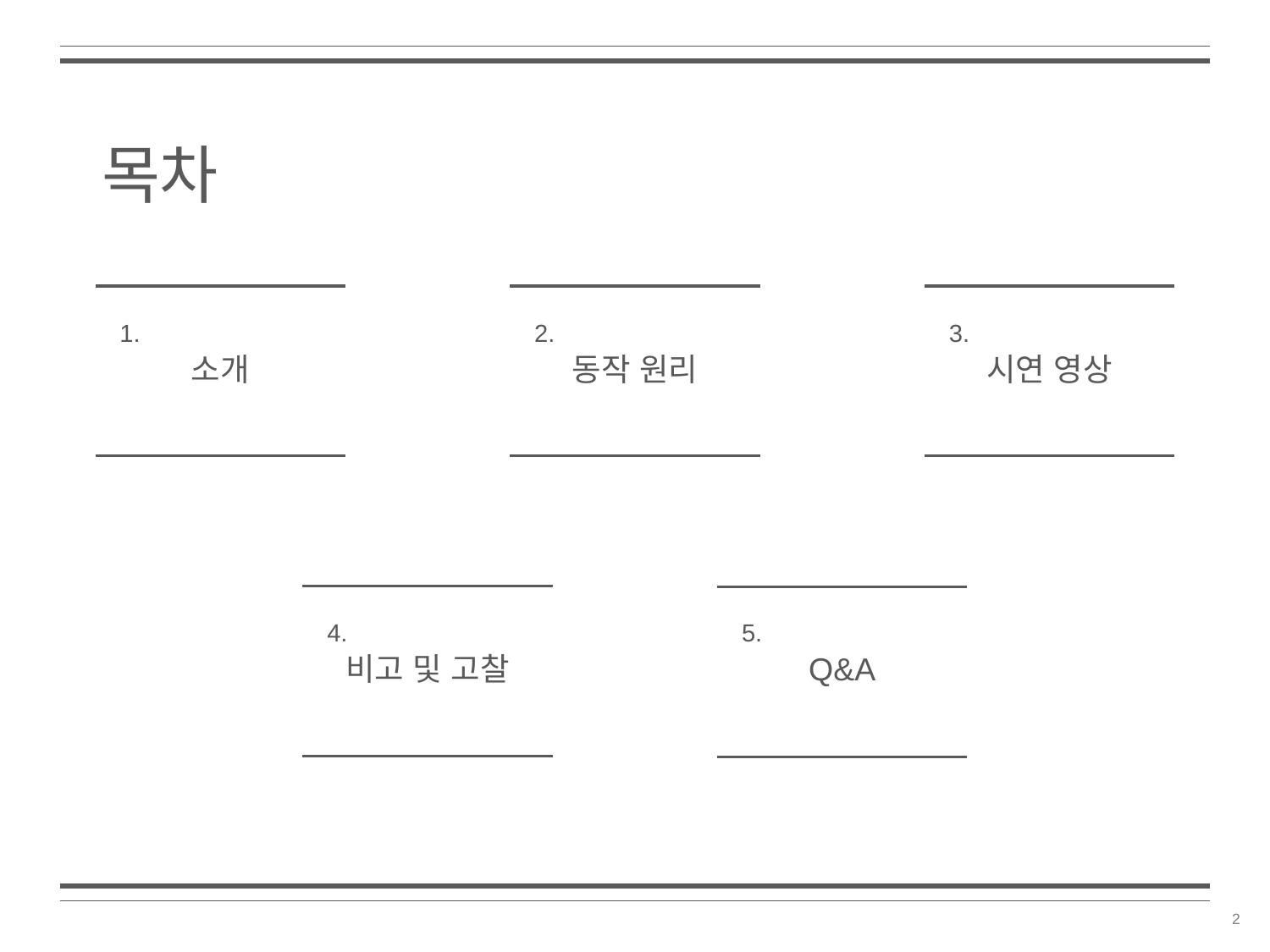

목차
시연 영상
소개
동작 원리
2.
1.
3.
비고 및 고찰
Q&A
4.
5.